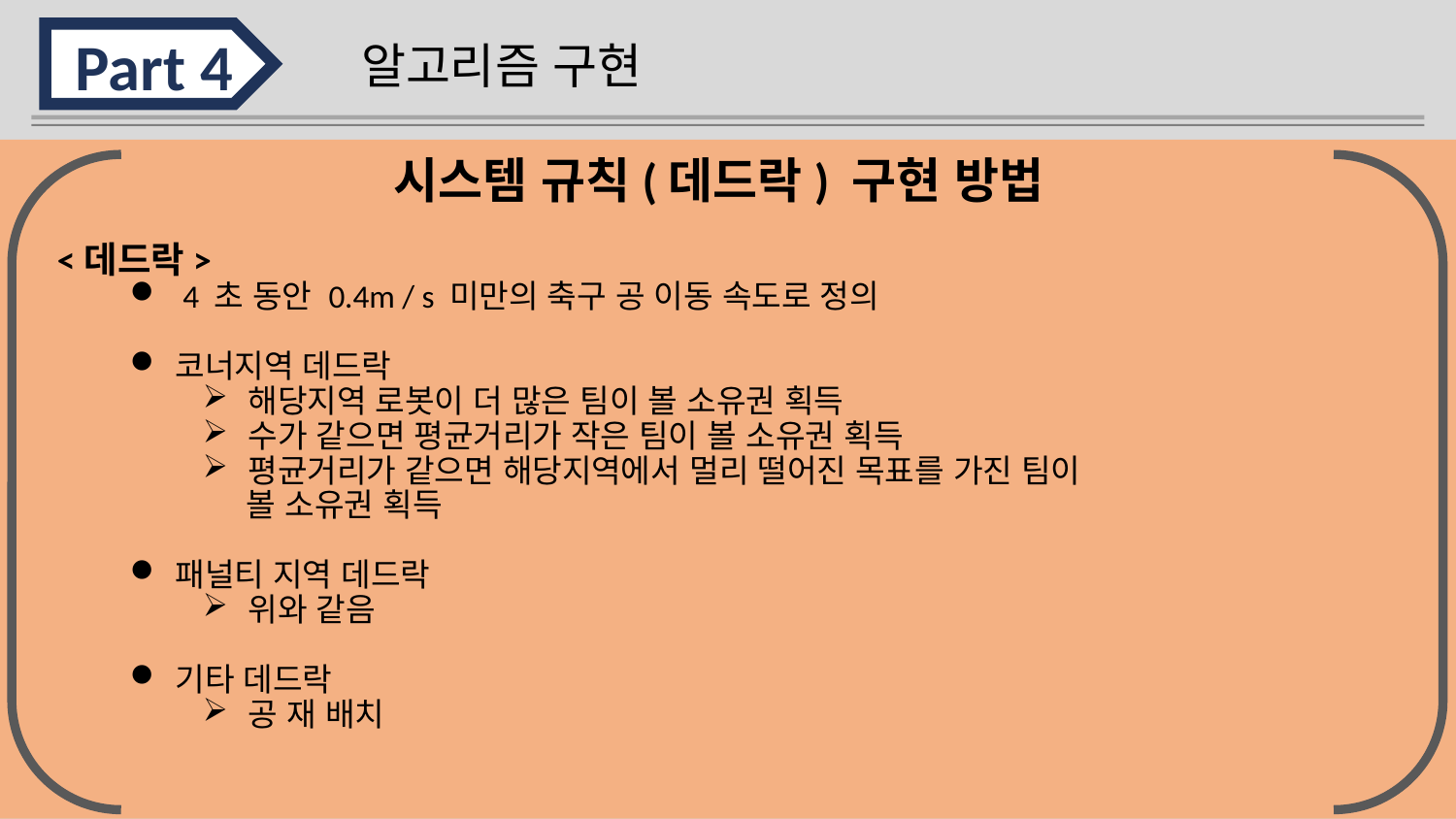

Part 4

알고리즘 구현

<데드락>
 4 초 동안 0.4m / s 미만의 축구 공 이동 속도로 정의

코너지역 데드락
해당지역 로봇이 더 많은 팀이 볼 소유권 획득
수가 같으면 평균거리가 작은 팀이 볼 소유권 획득
평균거리가 같으면 해당지역에서 멀리 떨어진 목표를 가진 팀이
    볼 소유권 획득

패널티 지역 데드락
위와 같음

기타 데드락
공 재 배치
시스템 규칙(데드락) 구현 방법